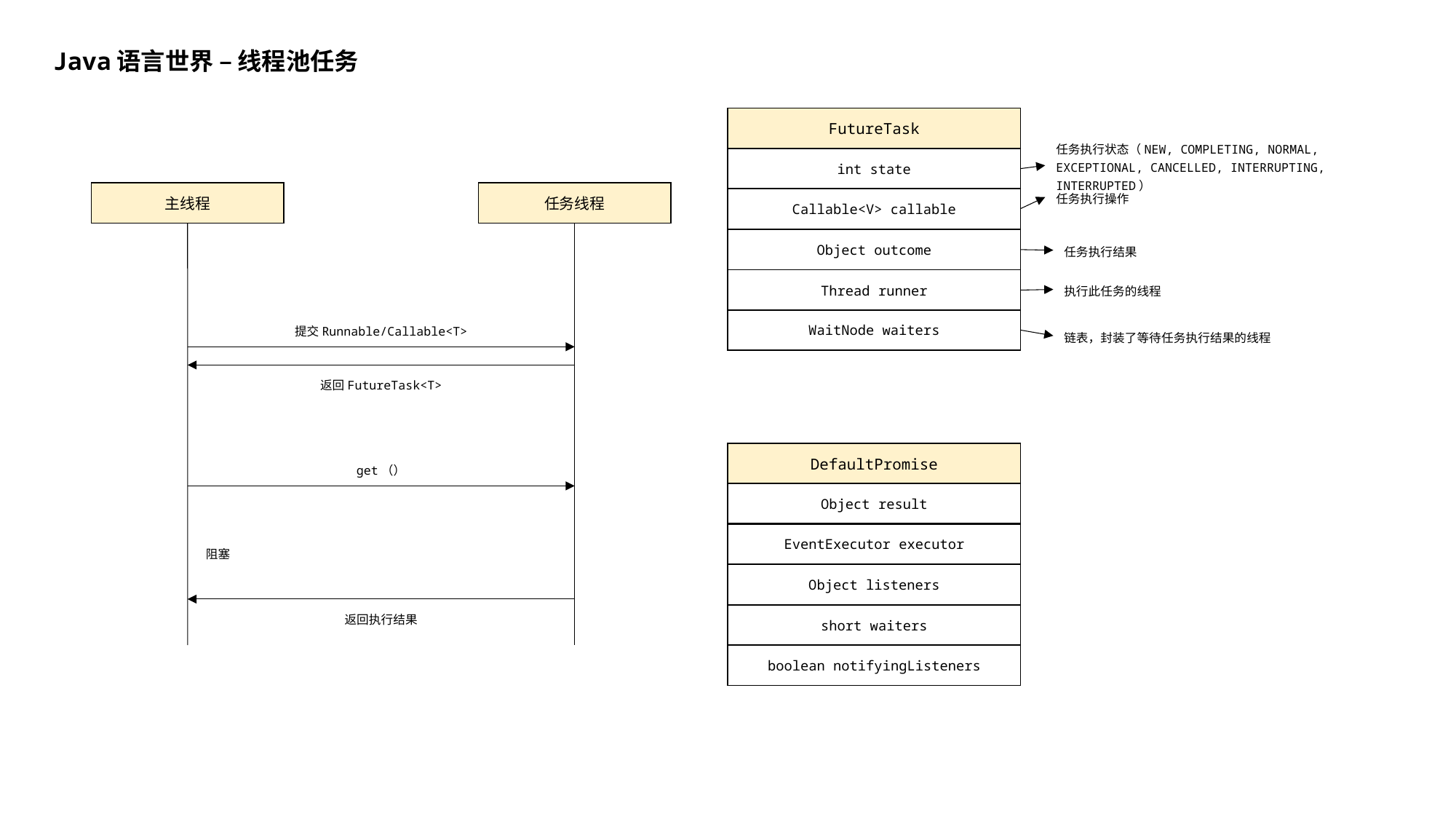

Java语言世界 – 线程池任务
FutureTask
任务执行状态（NEW, COMPLETING, NORMAL, EXCEPTIONAL, CANCELLED, INTERRUPTING, INTERRUPTED）
int state
任务执行操作
主线程
任务线程
Callable<V> callable
Object outcome
任务执行结果
Thread runner
执行此任务的线程
WaitNode waiters
提交Runnable/Callable<T>
链表，封装了等待任务执行结果的线程
返回FutureTask<T>
DefaultPromise
get（）
Object result
EventExecutor executor
阻塞
Object listeners
返回执行结果
short waiters
boolean notifyingListeners